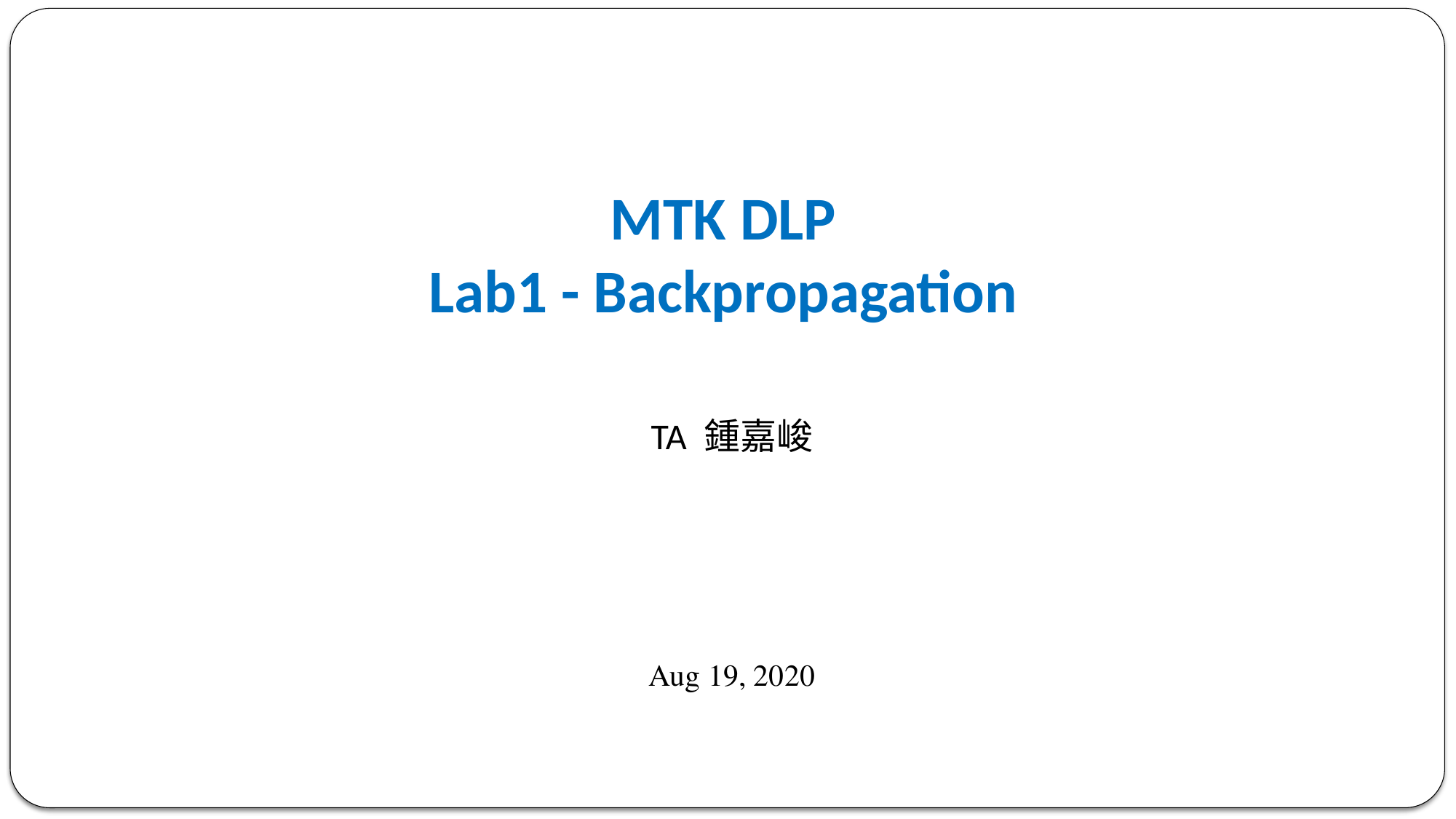

# MTK DLP Lab1 - Backpropagation
TA 鍾嘉峻
Aug 19, 2020